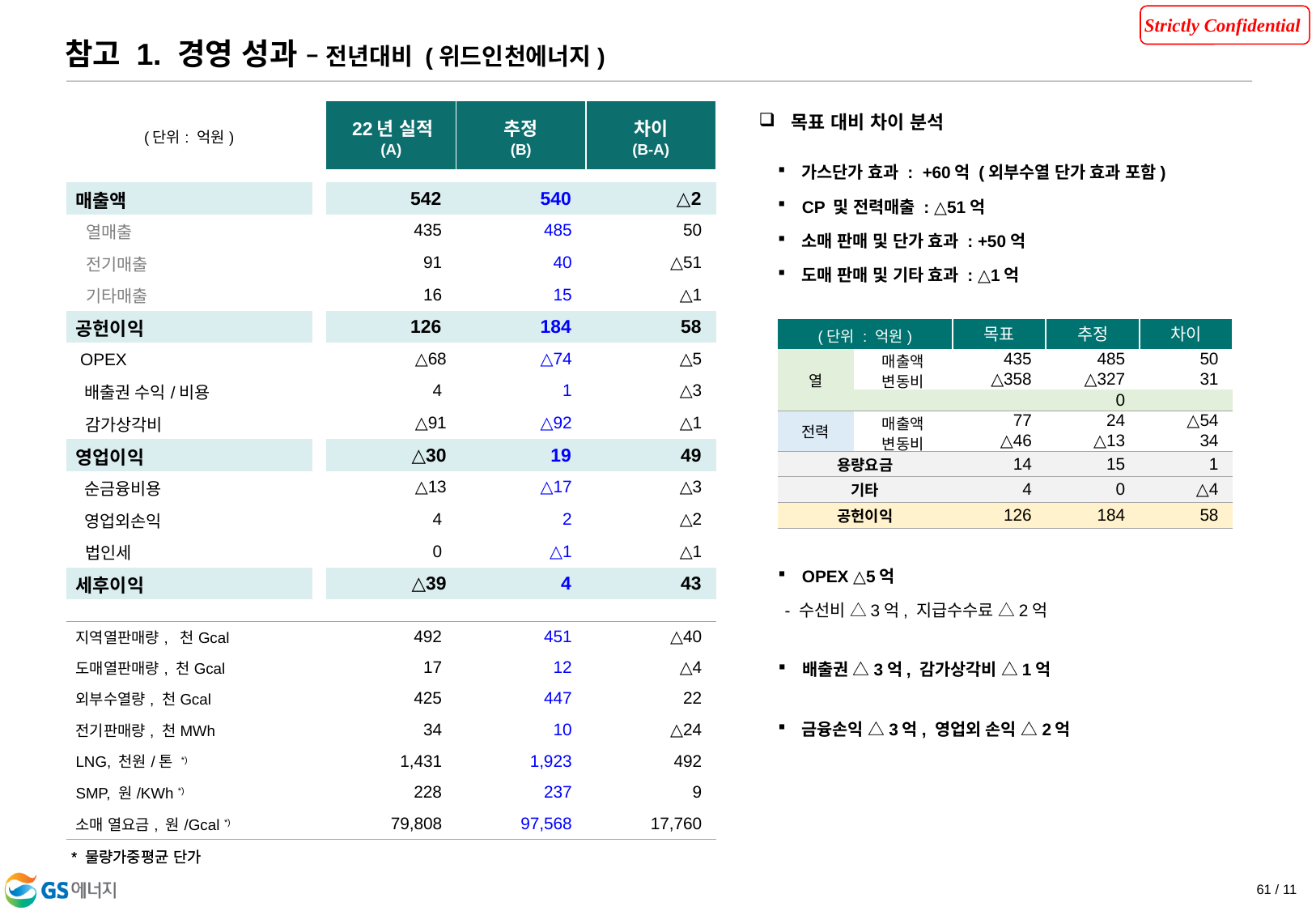

참고 1. 경영 성과 – 전년대비 (위드인천에너지)
 목표 대비 차이 분석
| (단위: 억원) |  | '22년 실적 (A) | 추정 (B) | 차이 (B-A) |
| --- | --- | --- | --- | --- |
|  |  |  |  |  |
|  |  |  |  |  |
| 매출액 |  | 542 | 540 | △2 |
| 열매출 |  | 435 | 485 | 50 |
| 전기매출 |  | 91 | 40 | △51 |
| 기타매출 |  | 16 | 15 | △1 |
| 공헌이익 |  | 126 | 184 | 58 |
| OPEX |  | △68 | △74 | △5 |
| 배출권 수익/비용 |  | 4 | 1 | △3 |
| 감가상각비 |  | △91 | △92 | △1 |
| 영업이익 |  | △30 | 19 | 49 |
| 순금융비용 |  | △13 | △17 | △3 |
| 영업외손익 |  | 4 | 2 | △2 |
| 법인세 |  | 0 | △1 | △1 |
| 세후이익 |  | △39 | 4 | 43 |
|  |  |  |  |  |
| 지역열판매량, 천Gcal |  | 492 | 451 | △40 |
| 도매열판매량, 천Gcal |  | 17 | 12 | △4 |
| 외부수열량, 천Gcal |  | 425 | 447 | 22 |
| 전기판매량, 천MWh |  | 34 | 10 | △24 |
| LNG, 천원/톤 \*) |  | 1,431 | 1,923 | 492 |
| SMP, 원/KWh \*) |  | 228 | 237 | 9 |
| 소매 열요금, 원/Gcal \*) |  | 79,808 | 97,568 | 17,760 |
가스단가 효과 :  +60억 (외부수열 단가 효과 포함)
CP 및 전력매출 : △51억
소매 판매 및 단가 효과 : +50억
도매 판매 및 기타 효과 : △1억
| (단위 : 억원) |  | 목표 | 추정 | 차이 |
| --- | --- | --- | --- | --- |
| 열 | 매출액 | 435 | 485 | 50 |
|  | 변동비 | △358 | △327 | 31 |
|  |  |  | 0 |  |
| 전력 | 매출액 | 77 | 24 | △54 |
|  | 변동비 | △46 | △13 | 34 |
| 용량요금 |  | 14 | 15 | 1 |
| 기타 |  | 4 | 0 | △4 |
| 공헌이익 |  | 126 | 184 | 58 |
OPEX △5억
    - 수선비 △3억, 지급수수료 △2억
배출권 △3억, 감가상각비 △1억
금융손익 △3억, 영업외 손익 △2억
* 물량가중평균 단가
* 물량가중평균 단가